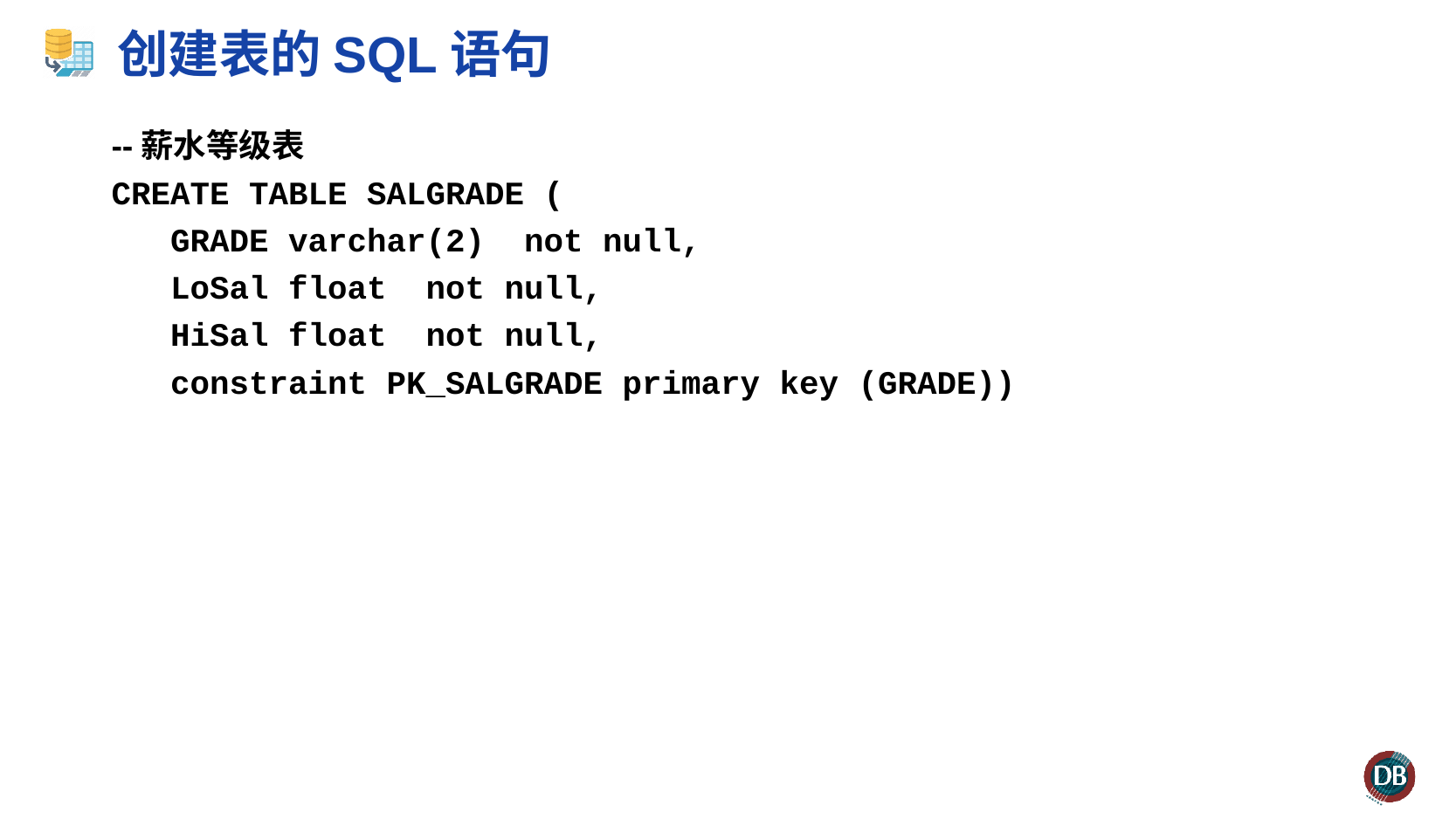

# 创建表的SQL语句
--薪水等级表
CREATE TABLE SALGRADE (
   GRADE varchar(2)  not null,
   LoSal float  not null,
   HiSal float  not null,
   constraint PK_SALGRADE primary key (GRADE))